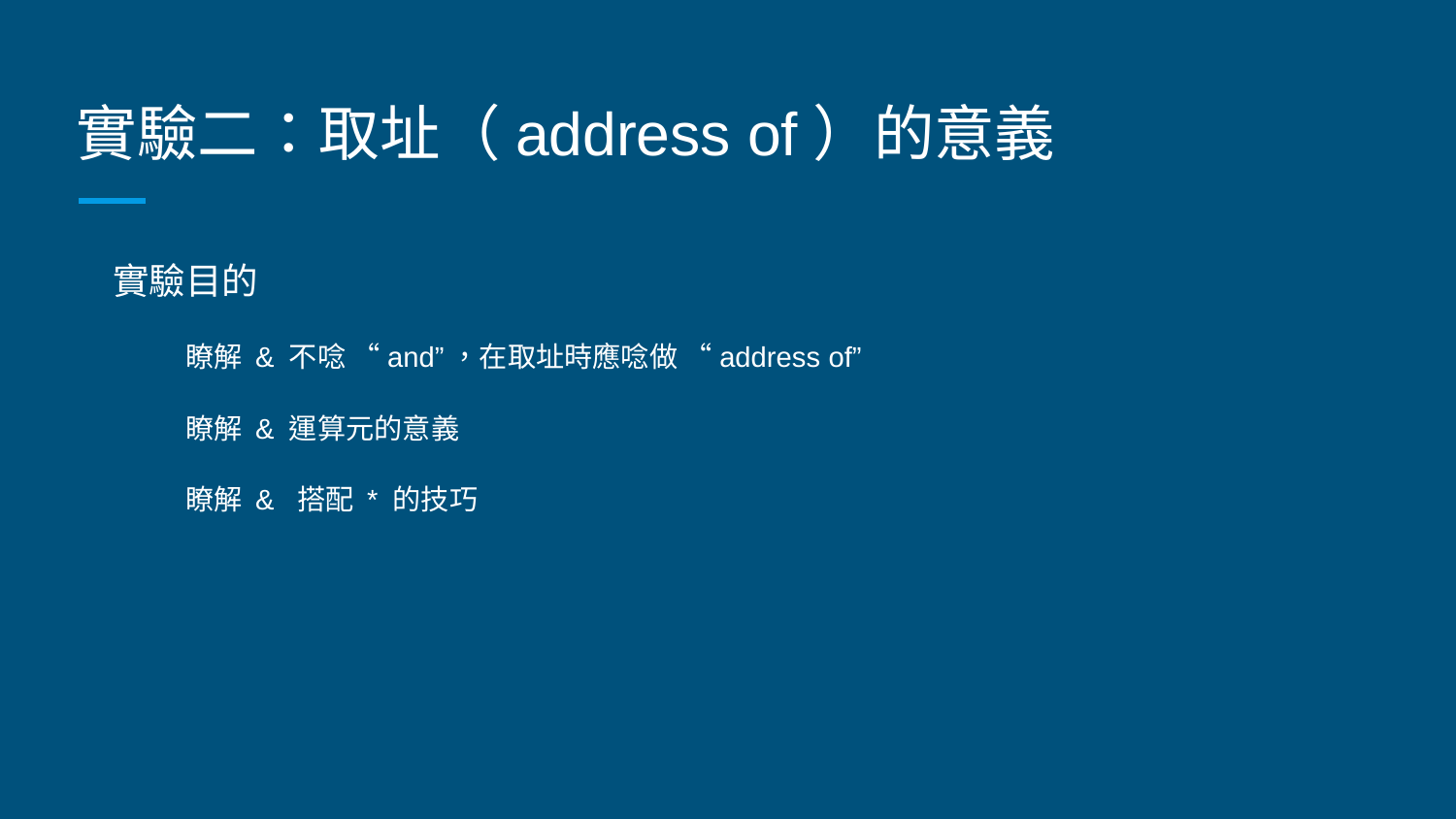

# 實驗二：取址（address of）的意義
實驗目的
瞭解 & 不唸 “and”，在取址時應唸做 “address of”
瞭解 & 運算元的意義
瞭解 &  搭配 * 的技巧